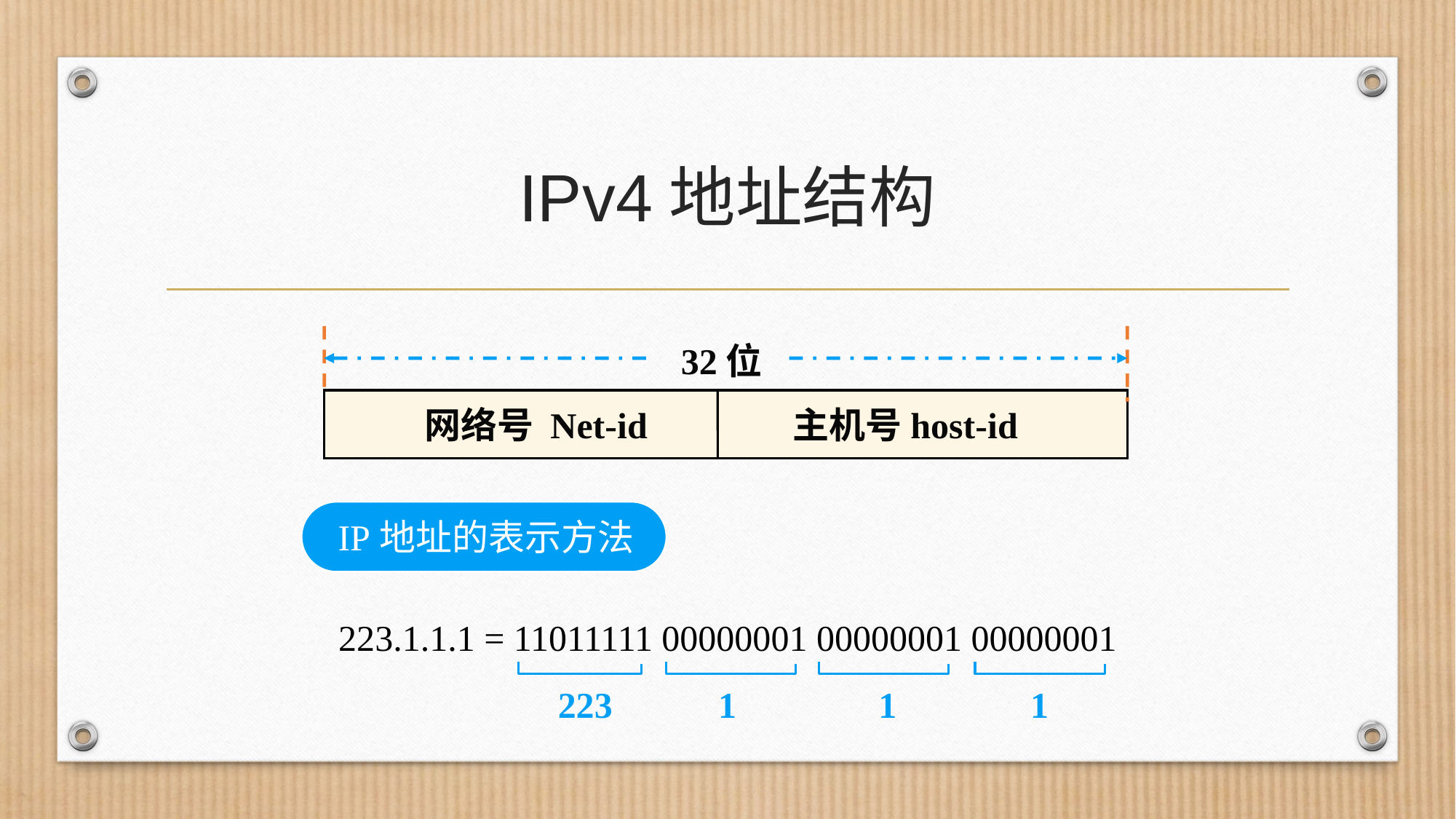

# IPv4地址结构

32位

网络号 Net-id               主机号host-id

IP地址的表示方法
223.1.1.1 = 11011111 00000001 00000001 00000001

223
1
1
1